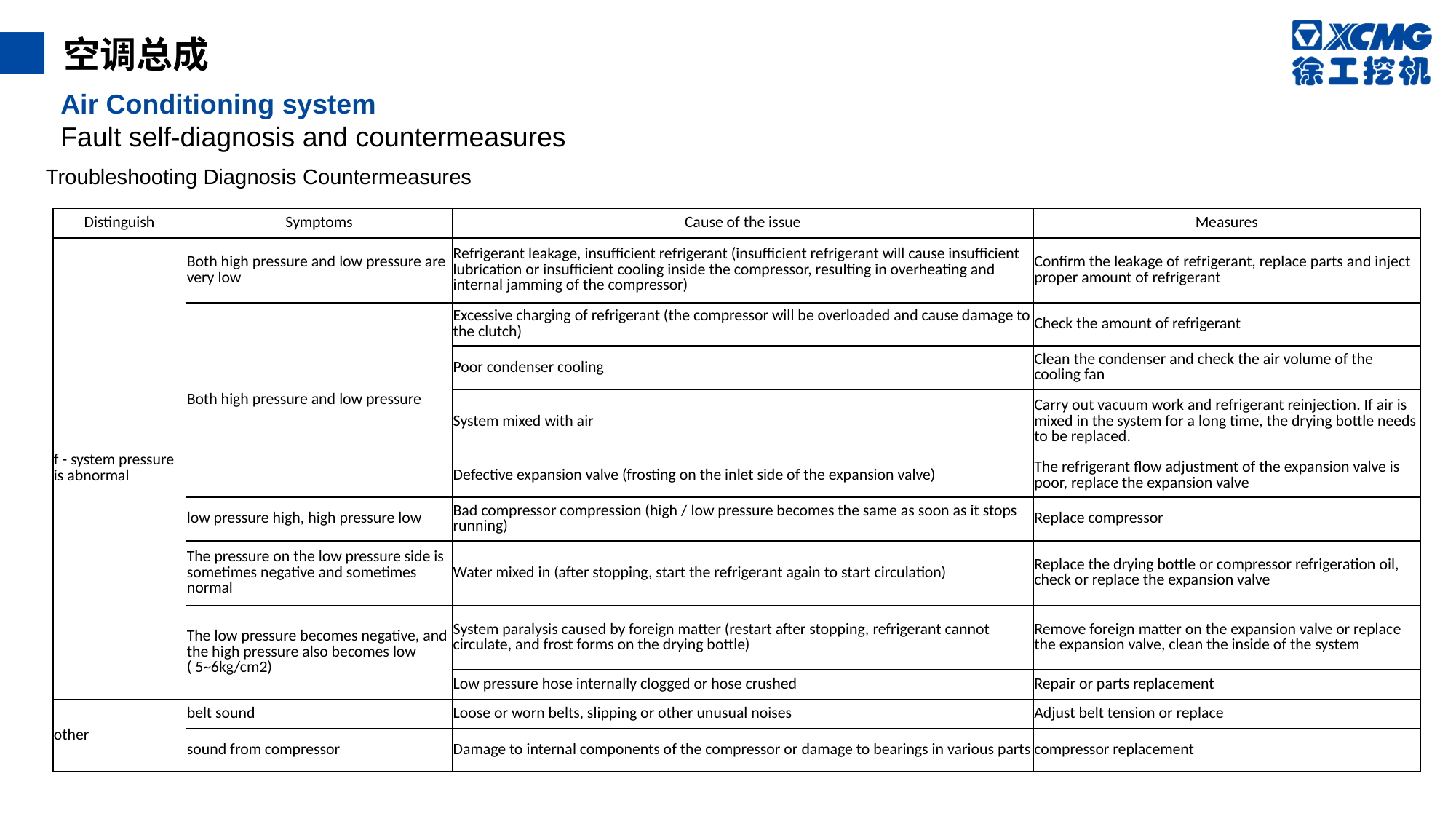

空调总成

Air Conditioning system
Fault self-diagnosis and countermeasures
Troubleshooting Diagnosis Countermeasures

| Distinguish | Symptoms | Cause of the issue | Measures |
| --- | --- | --- | --- |
| f - system pressure is abnormal | Both high pressure and low pressure are very low | Refrigerant leakage, insufficient refrigerant (insufficient refrigerant will cause insufficient lubrication or insufficient cooling inside the compressor, resulting in overheating and internal jamming of the compressor) | Confirm the leakage of refrigerant, replace parts and inject proper amount of refrigerant |
|  | Both high pressure and low pressure | Excessive charging of refrigerant (the compressor will be overloaded and cause damage to the clutch) | Check the amount of refrigerant |
|  |  | Poor condenser cooling | Clean the condenser and check the air volume of the cooling fan |
|  |  | System mixed with air | Carry out vacuum work and refrigerant reinjection. If air is mixed in the system for a long time, the drying bottle needs to be replaced. |
|  |  | Defective expansion valve (frosting on the inlet side of the expansion valve) | The refrigerant flow adjustment of the expansion valve is poor, replace the expansion valve |
|  | low pressure high, high pressure low | Bad compressor compression (high / low pressure becomes the same as soon as it stops running) | Replace compressor |
|  | The pressure on the low pressure side is sometimes negative and sometimes normal | Water mixed in (after stopping, start the refrigerant again to start circulation) | Replace the drying bottle or compressor refrigeration oil, check or replace the expansion valve |
|  | The low pressure becomes negative, and the high pressure also becomes low ( 5~6kg/cm2) | System paralysis caused by foreign matter (restart after stopping, refrigerant cannot circulate, and frost forms on the drying bottle) | Remove foreign matter on the expansion valve or replace the expansion valve, clean the inside of the system |
|  |  | Low pressure hose internally clogged or hose crushed | Repair or parts replacement |
| other | belt sound | Loose or worn belts, slipping or other unusual noises | Adjust belt tension or replace |
|  | sound from compressor | Damage to internal components of the compressor or damage to bearings in various parts | compressor replacement |